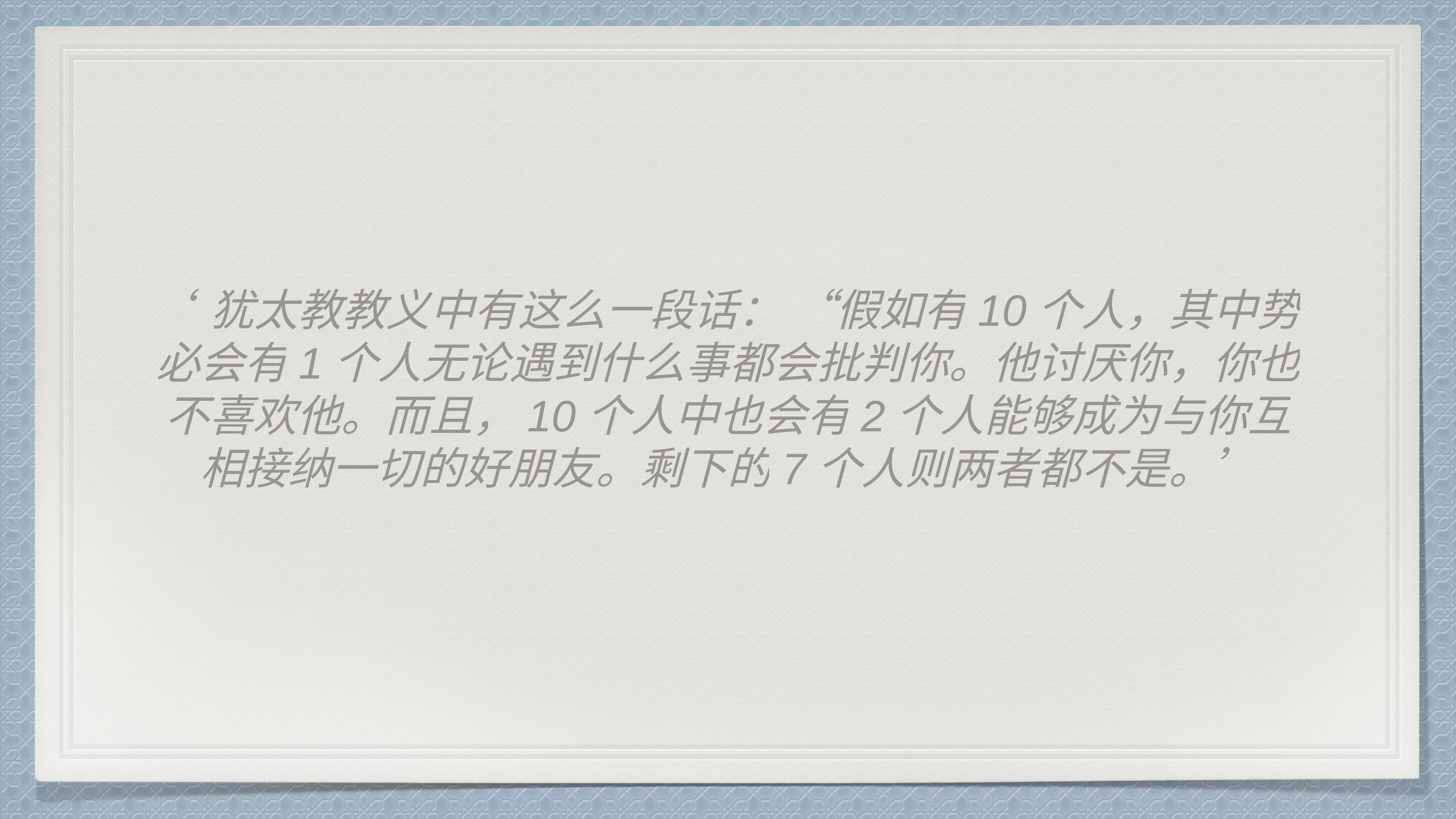

“犹太教教义中有这么一段话： “假如有10个人，其中势必会有1个人无论遇到什么事都会批判你。他讨厌你，你也不喜欢他。而且，10个人中也会有2个人能够成为与你互相接纳一切的好朋友。剩下的7个人则两者都不是。”